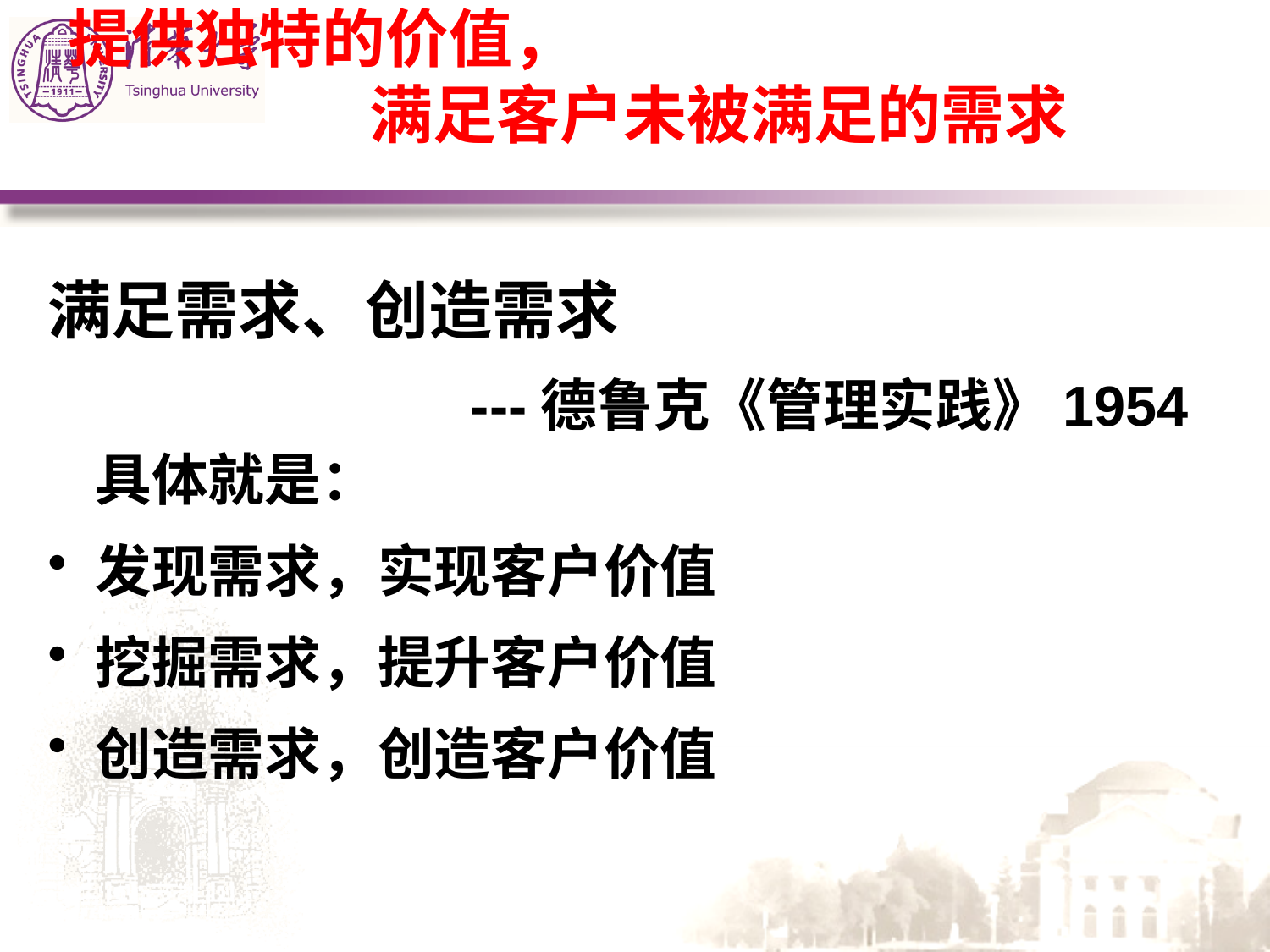

# 提供独特的价值， 满足客户未被满足的需求
满足需求、创造需求
                           ---德鲁克《管理实践》1954具体就是：
发现需求，实现客户价值
挖掘需求，提升客户价值
创造需求，创造客户价值